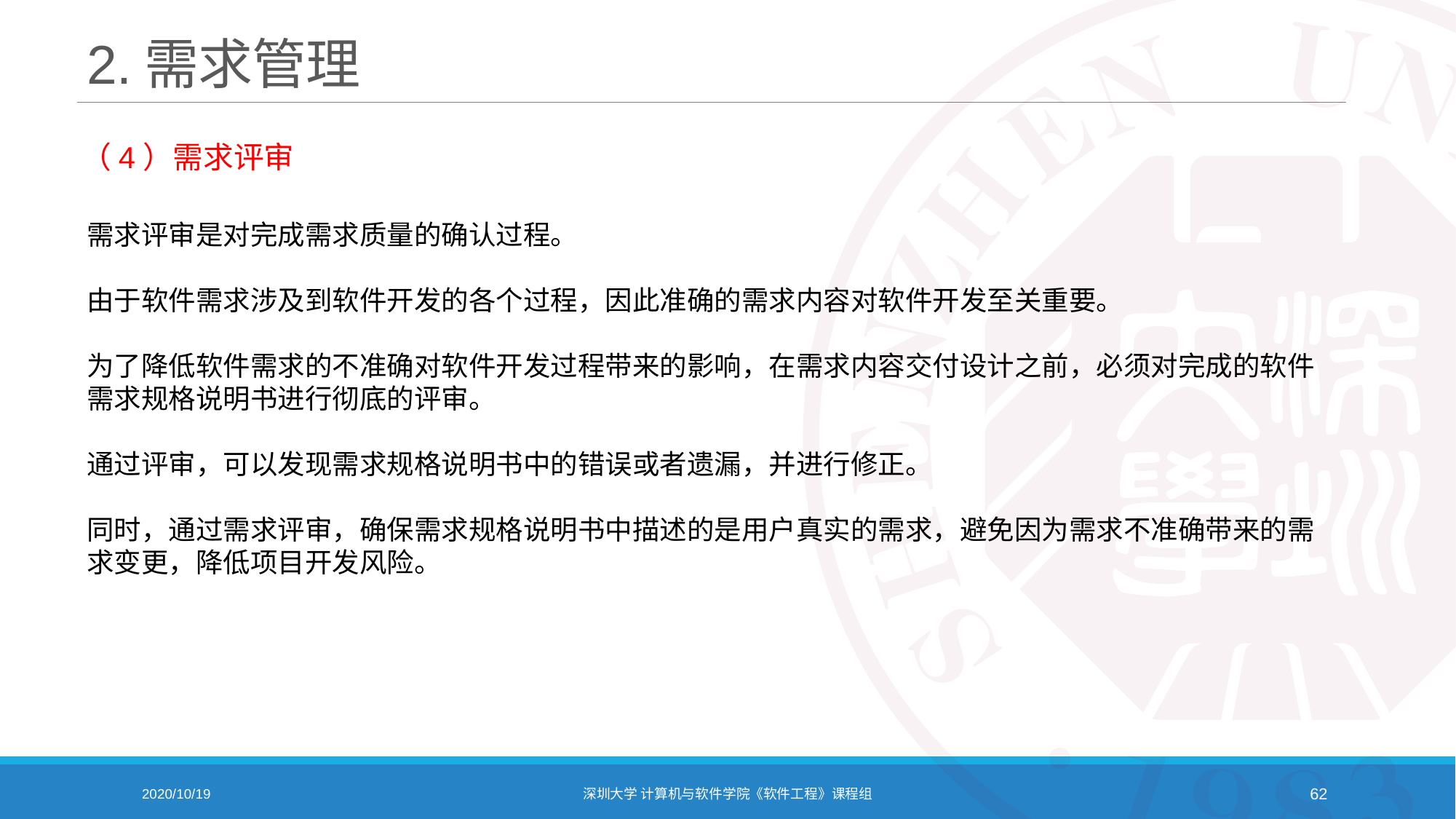

# 2.需求管理
（4）需求评审
需求评审是对完成需求质量的确认过程。

由于软件需求涉及到软件开发的各个过程，因此准确的需求内容对软件开发至关重要。

为了降低软件需求的不准确对软件开发过程带来的影响，在需求内容交付设计之前，必须对完成的软件需求规格说明书进行彻底的评审。

通过评审，可以发现需求规格说明书中的错误或者遗漏，并进行修正。

同时，通过需求评审，确保需求规格说明书中描述的是用户真实的需求，避免因为需求不准确带来的需求变更，降低项目开发风险。

2020/10/19
深圳大学 计算机与软件学院《软件工程》课程组
62